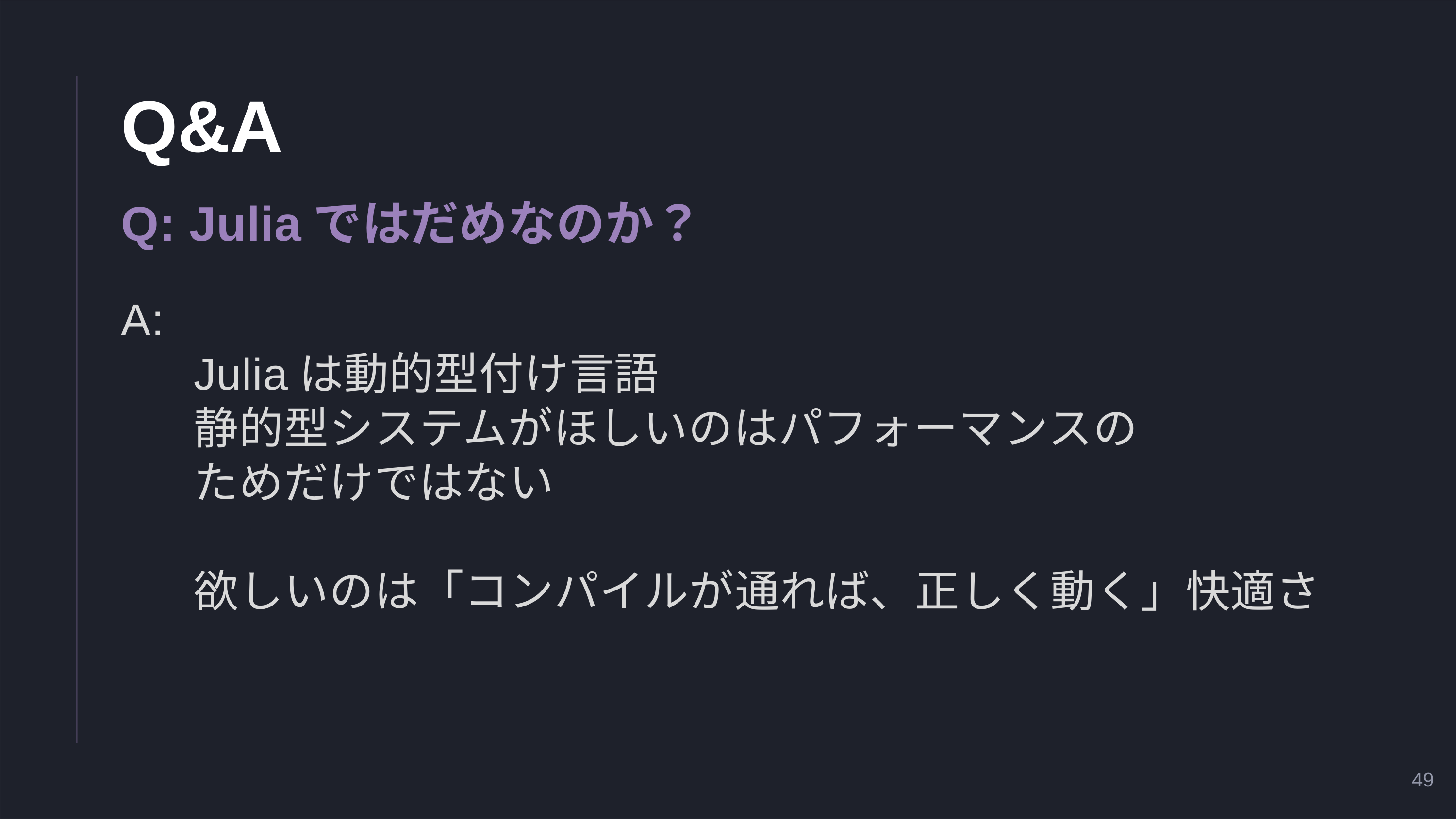

# Q&A
Q: Juliaではだめなのか？

A:
	Juliaは動的型付け言語
	静的型システムがほしいのはパフォーマンスの
	ためだけではない

	欲しいのは「コンパイルが通れば、正しく動く」快適さ
49